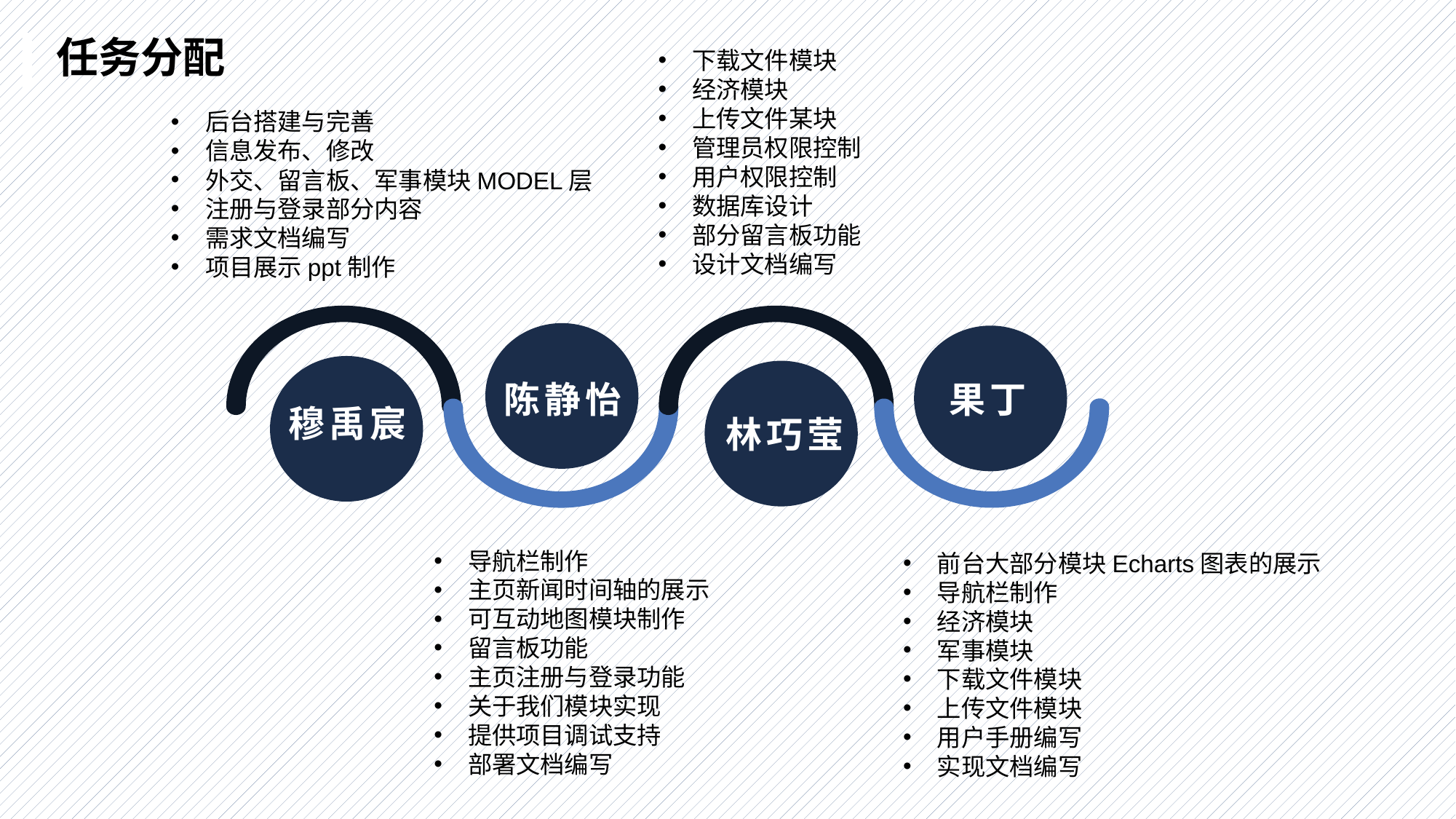

任务分配

下载文件模块
经济模块
上传文件某块
管理员权限控制
用户权限控制
数据库设计
部分留言板功能
设计文档编写
后台搭建与完善
信息发布、修改
外交、留言板、军事模块MODEL层
注册与登录部分内容
需求文档编写
项目展示ppt制作

陈静怡
果丁
穆禹宸
林巧莹
导航栏制作
主页新闻时间轴的展示
可互动地图模块制作
留言板功能
主页注册与登录功能
关于我们模块实现
提供项目调试支持
部署文档编写

前台大部分模块Echarts图表的展示
导航栏制作
经济模块
军事模块
下载文件模块
上传文件模块
用户手册编写
实现文档编写